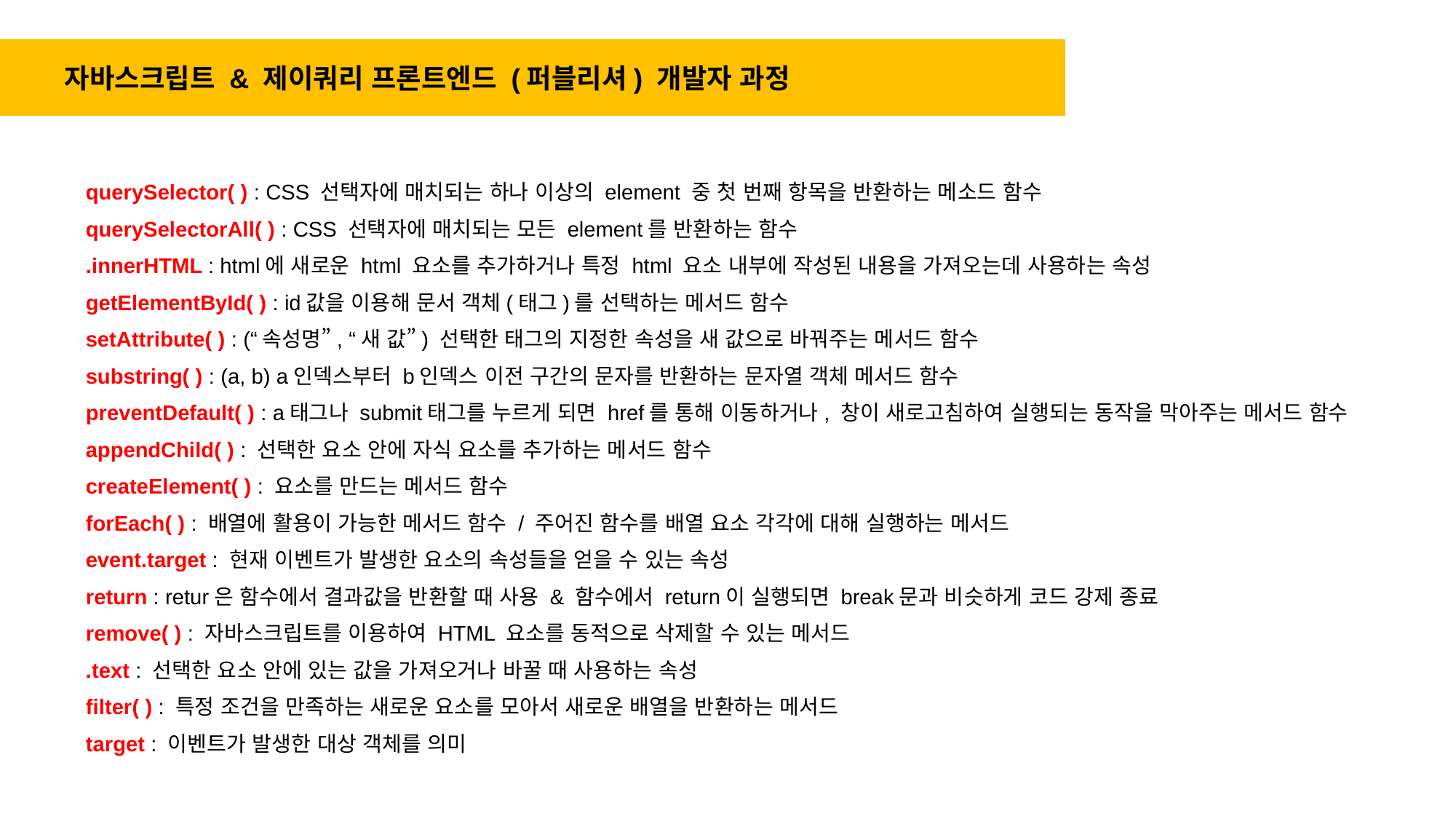

자바스크립트 & 제이쿼리 프론트엔드 (퍼블리셔) 개발자 과정
querySelector( ) : CSS 선택자에 매치되는 하나 이상의 element 중 첫 번째 항목을 반환하는 메소드 함수
querySelectorAll( ) : CSS 선택자에 매치되는 모든 element를 반환하는 함수
.innerHTML : html에 새로운 html 요소를 추가하거나 특정 html 요소 내부에 작성된 내용을 가져오는데 사용하는 속성
getElementById( ) : id값을 이용해 문서 객체(태그)를 선택하는 메서드 함수
setAttribute( ) : (“속성명”, “새 값”) 선택한 태그의 지정한 속성을 새 값으로 바꿔주는 메서드 함수
substring( ) : (a, b) a인덱스부터 b인덱스 이전 구간의 문자를 반환하는 문자열 객체 메서드 함수
preventDefault( ) : a태그나 submit태그를 누르게 되면 href를 통해 이동하거나, 창이 새로고침하여 실행되는 동작을 막아주는 메서드 함수
appendChild( ) : 선택한 요소 안에 자식 요소를 추가하는 메서드 함수
createElement( ) : 요소를 만드는 메서드 함수
forEach( ) : 배열에 활용이 가능한 메서드 함수 / 주어진 함수를 배열 요소 각각에 대해 실행하는 메서드
event.target : 현재 이벤트가 발생한 요소의 속성들을 얻을 수 있는 속성
return : retur은 함수에서 결과값을 반환할 때 사용 & 함수에서 return이 실행되면 break문과 비슷하게 코드 강제 종료
remove( ) : 자바스크립트를 이용하여 HTML 요소를 동적으로 삭제할 수 있는 메서드
.text : 선택한 요소 안에 있는 값을 가져오거나 바꿀 때 사용하는 속성
filter( ) : 특정 조건을 만족하는 새로운 요소를 모아서 새로운 배열을 반환하는 메서드
target : 이벤트가 발생한 대상 객체를 의미